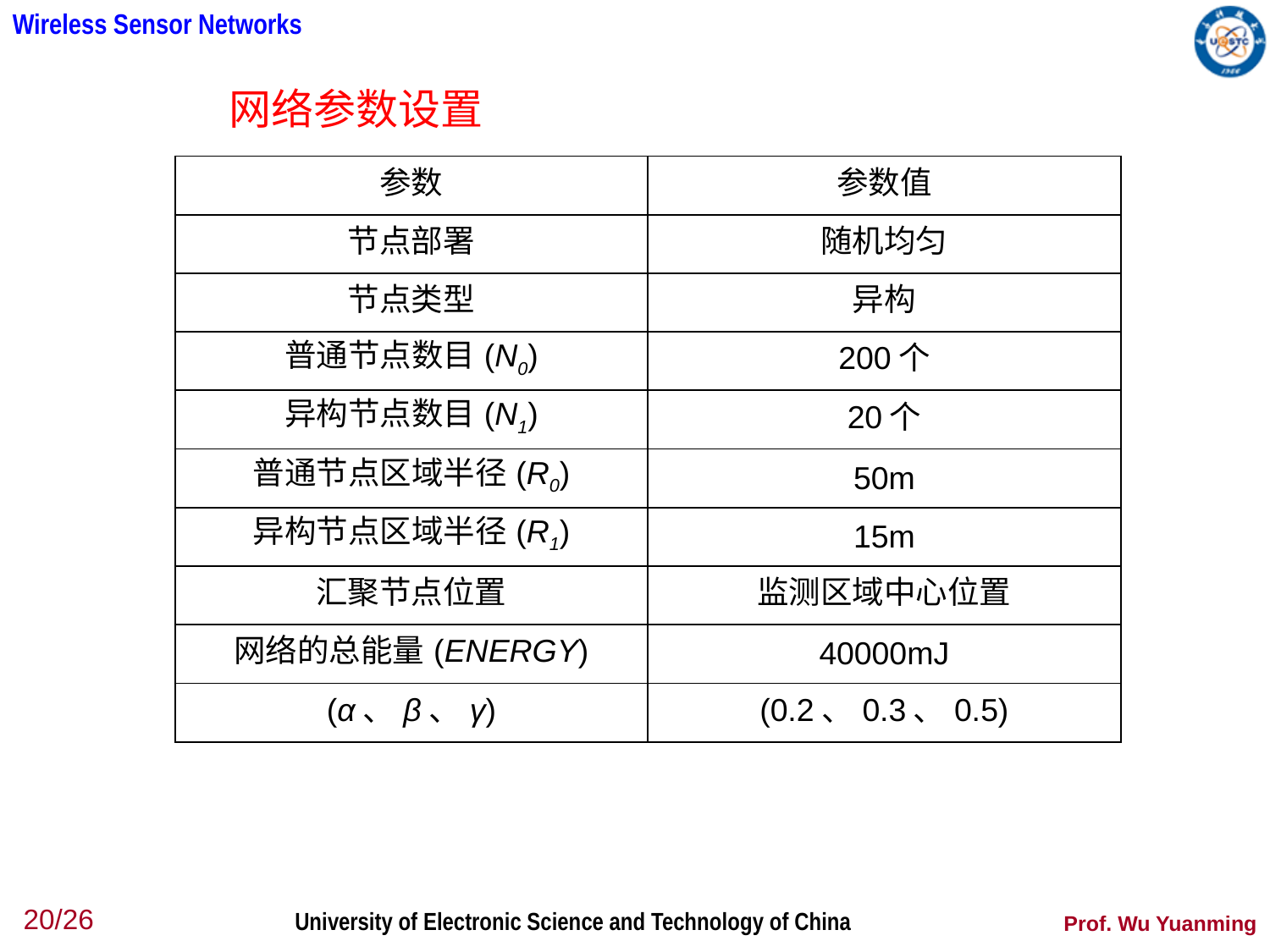

网络参数设置
| 参数 | 参数值 |
| --- | --- |
| 节点部署 | 随机均匀 |
| 节点类型 | 异构 |
| 普通节点数目(N0) | 200个 |
| 异构节点数目(N1) | 20个 |
| 普通节点区域半径(R0) | 50m |
| 异构节点区域半径(R1) | 15m |
| 汇聚节点位置 | 监测区域中心位置 |
| 网络的总能量(ENERGY) | 40000mJ |
| (α、β、γ) | (0.2、0.3、0.5) |
20/26